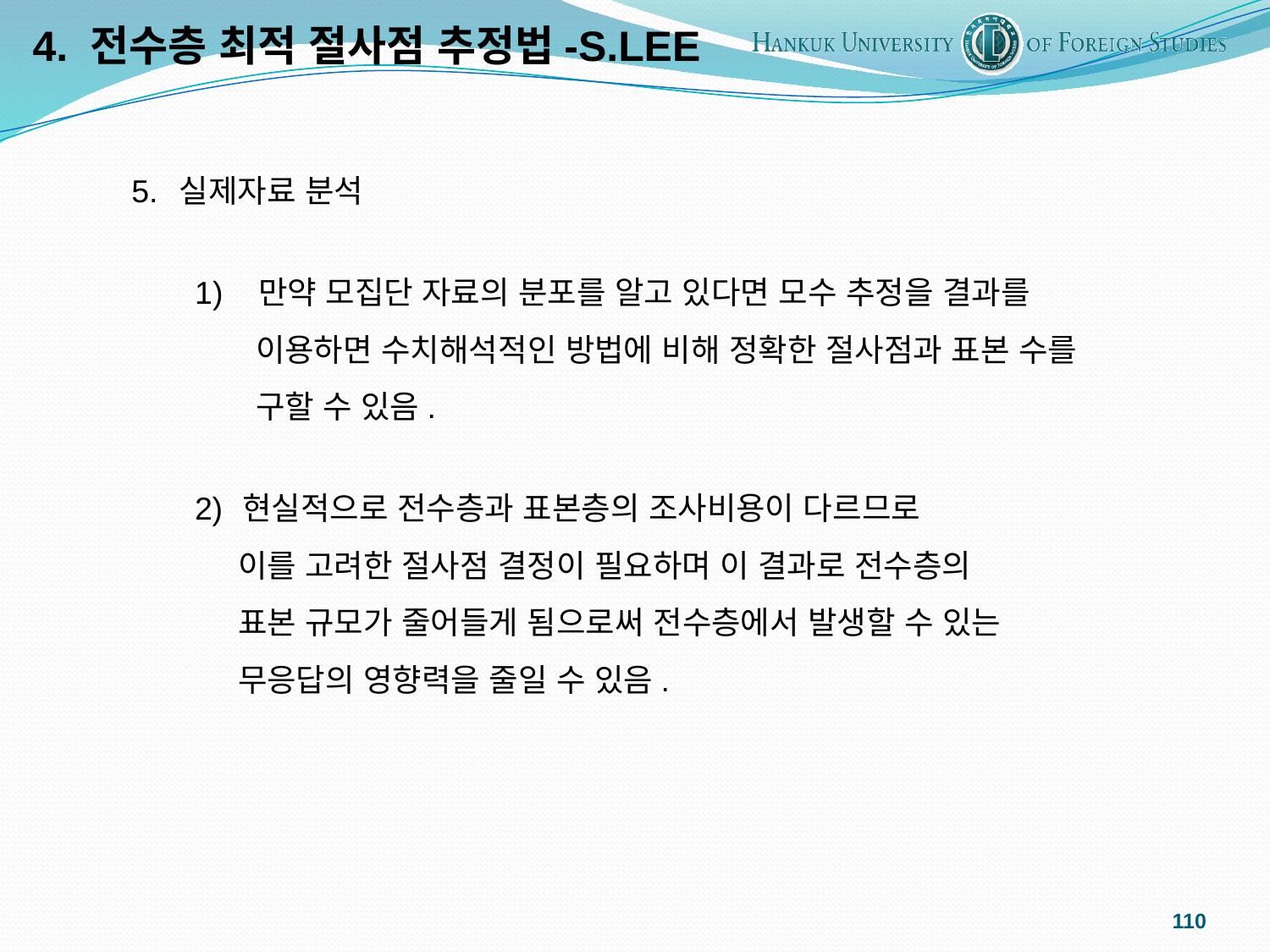

4. 전수층 최적 절사점 추정법-S.LEE
실제자료 분석

만약 모집단 자료의 분포를 알고 있다면 모수 추정을 결과를
      이용하면 수치해석적인 방법에 비해 정확한 절사점과 표본 수를
      구할 수 있음.

현실적으로 전수층과 표본층의 조사비용이 다르므로
    이를 고려한 절사점 결정이 필요하며 이 결과로 전수층의
    표본 규모가 줄어들게 됨으로써 전수층에서 발생할 수 있는
    무응답의 영향력을 줄일 수 있음.
110